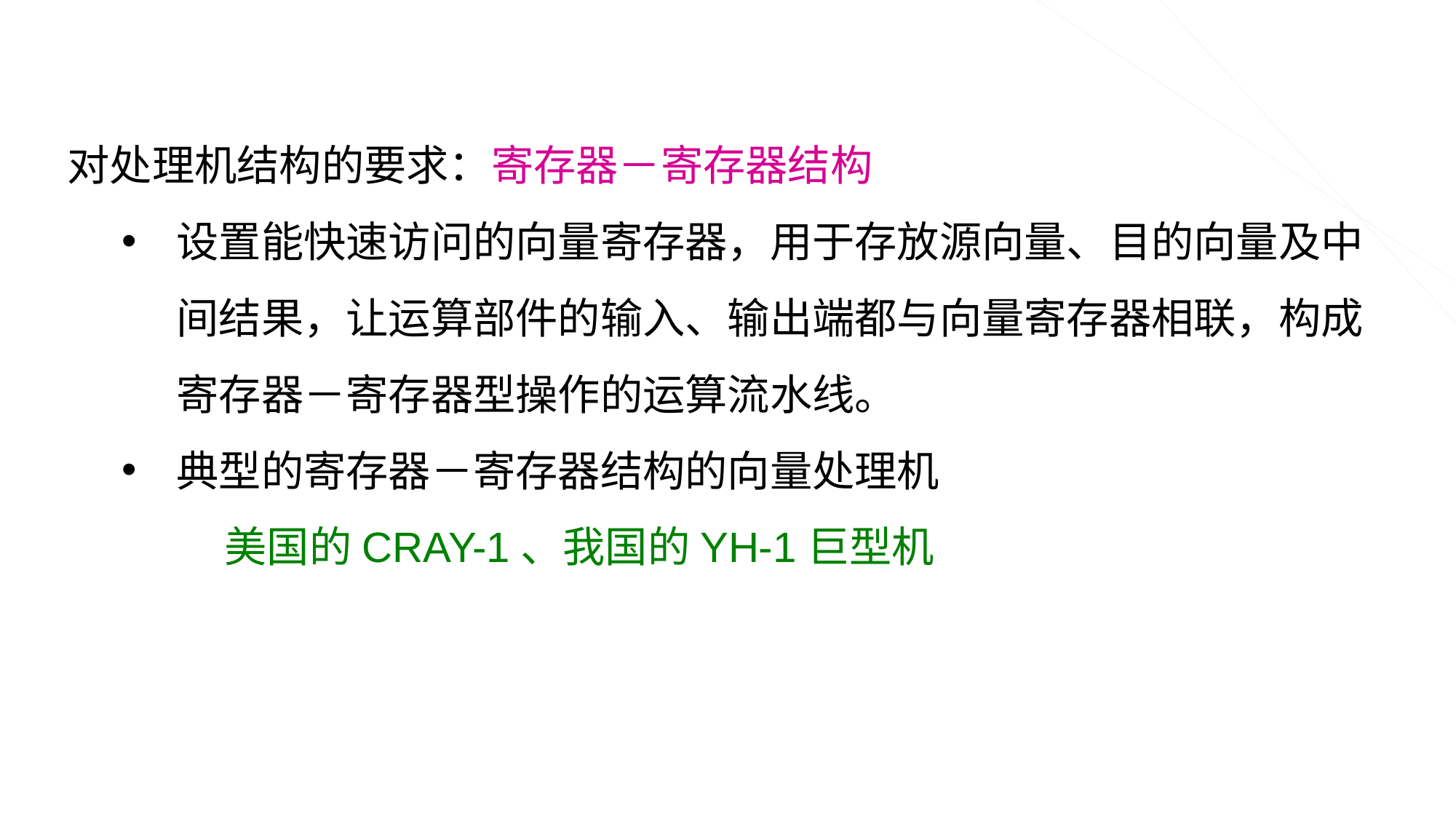

对处理机结构的要求：寄存器－寄存器结构
设置能快速访问的向量寄存器，用于存放源向量、目的向量及中间结果，让运算部件的输入、输出端都与向量寄存器相联，构成寄存器－寄存器型操作的运算流水线。
典型的寄存器－寄存器结构的向量处理机
    美国的CRAY-1、我国的YH-1巨型机